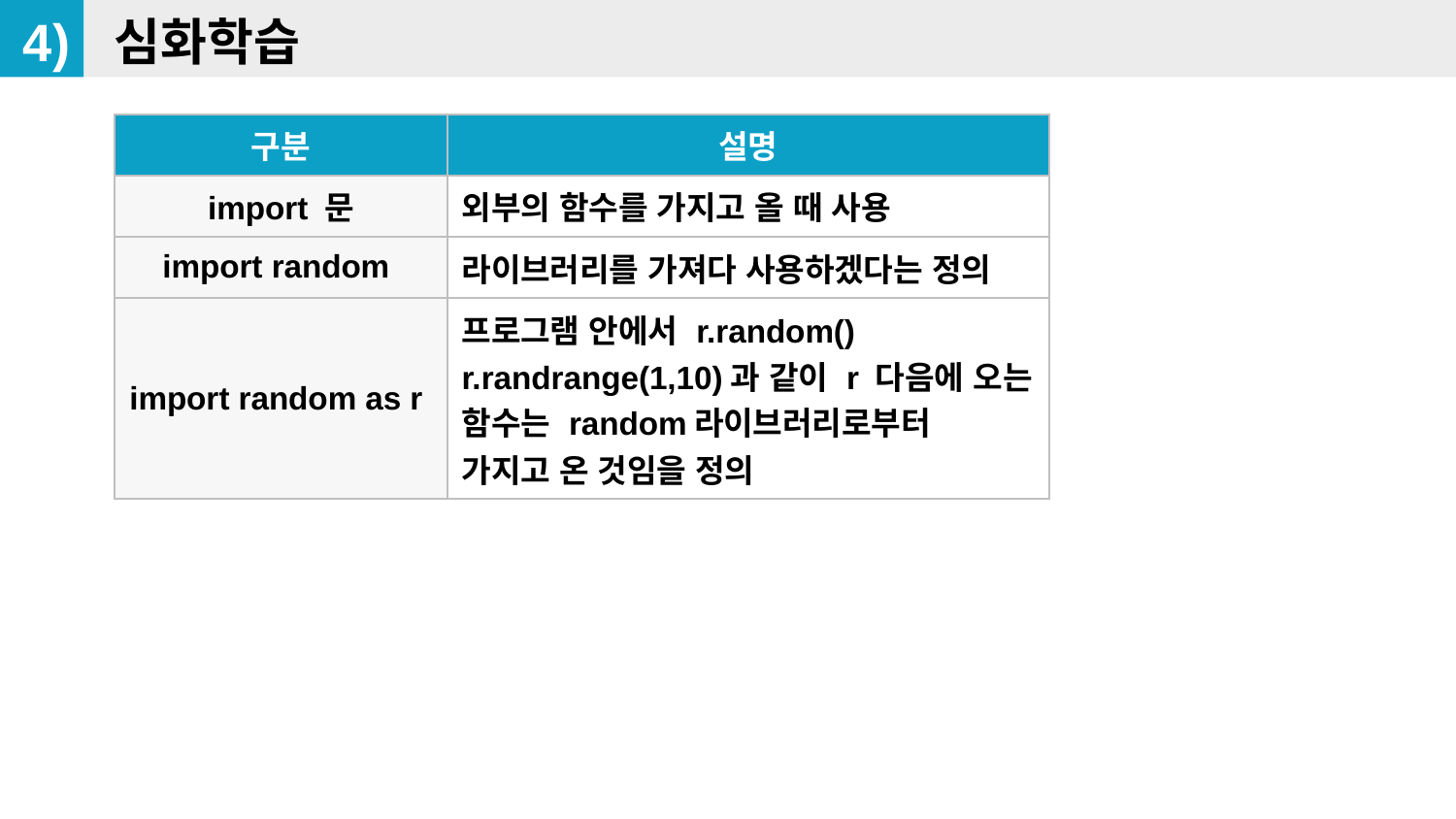

4)
심화학습
| 구분 | 설명 |
| --- | --- |
| import 문 | 외부의 함수를 가지고 올 때 사용 |
| import random | 라이브러리를 가져다 사용하겠다는 정의 |
| import random as r | 프로그램 안에서 r.random() r.randrange(1,10)과 같이 r 다음에 오는 함수는 random라이브러리로부터 가지고 온 것임을 정의 |